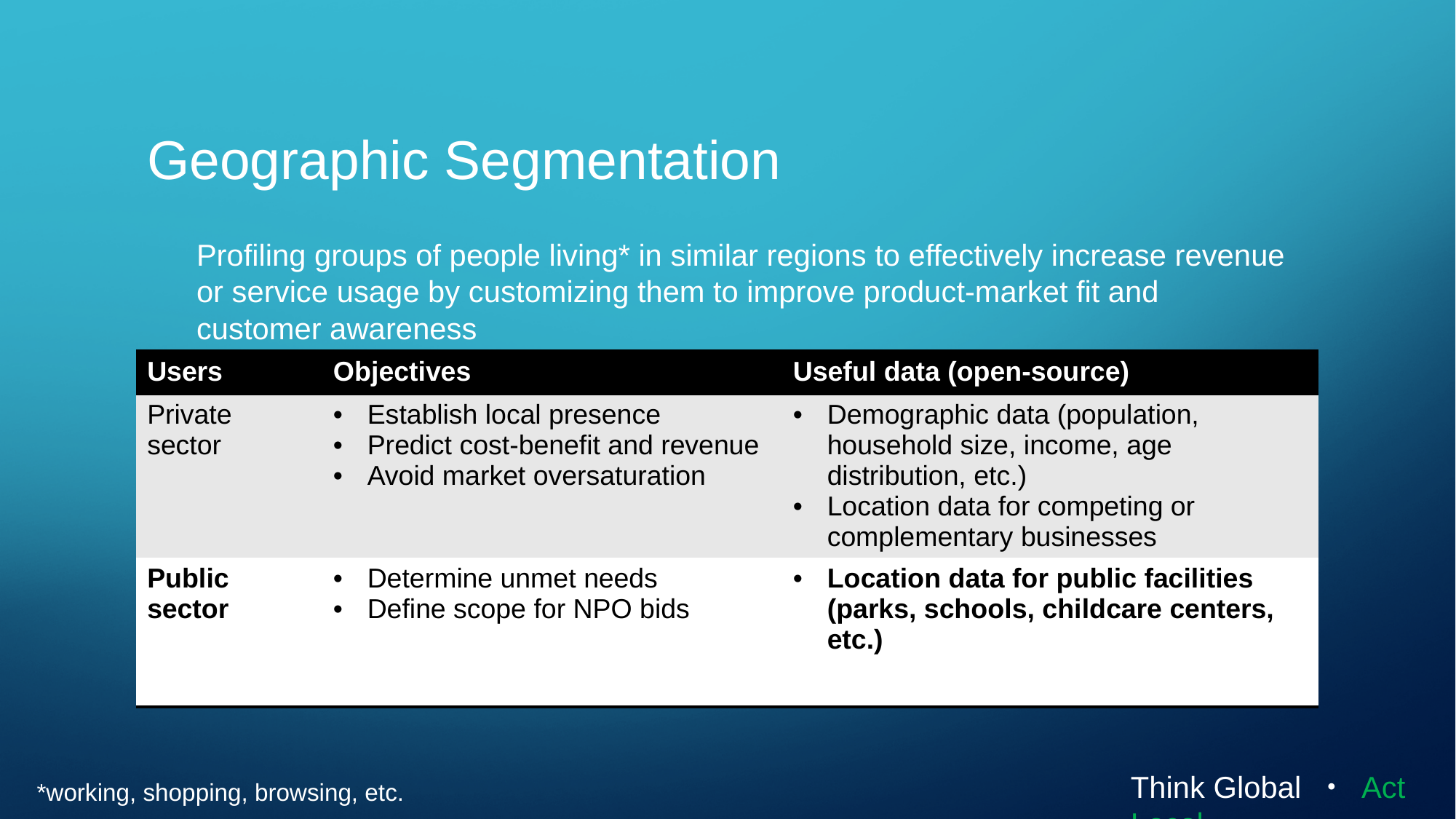

# Geographic Segmentation
Profiling groups of people living* in similar regions to effectively increase revenue or service usage by customizing them to improve product-market fit and customer awareness

| Users | Objectives | Useful data (open-source) |
| --- | --- | --- |
| Private sector | Establish local presence Predict cost-benefit and revenue Avoid market oversaturation | Demographic data (population, household size, income, age distribution, etc.) Location data for competing or complementary businesses |
| Public sector | Determine unmet needs Define scope for NPO bids | Location data for public facilities (parks, schools, childcare centers, etc.) |
Think Global ・ Act Local
*working, shopping, browsing, etc.